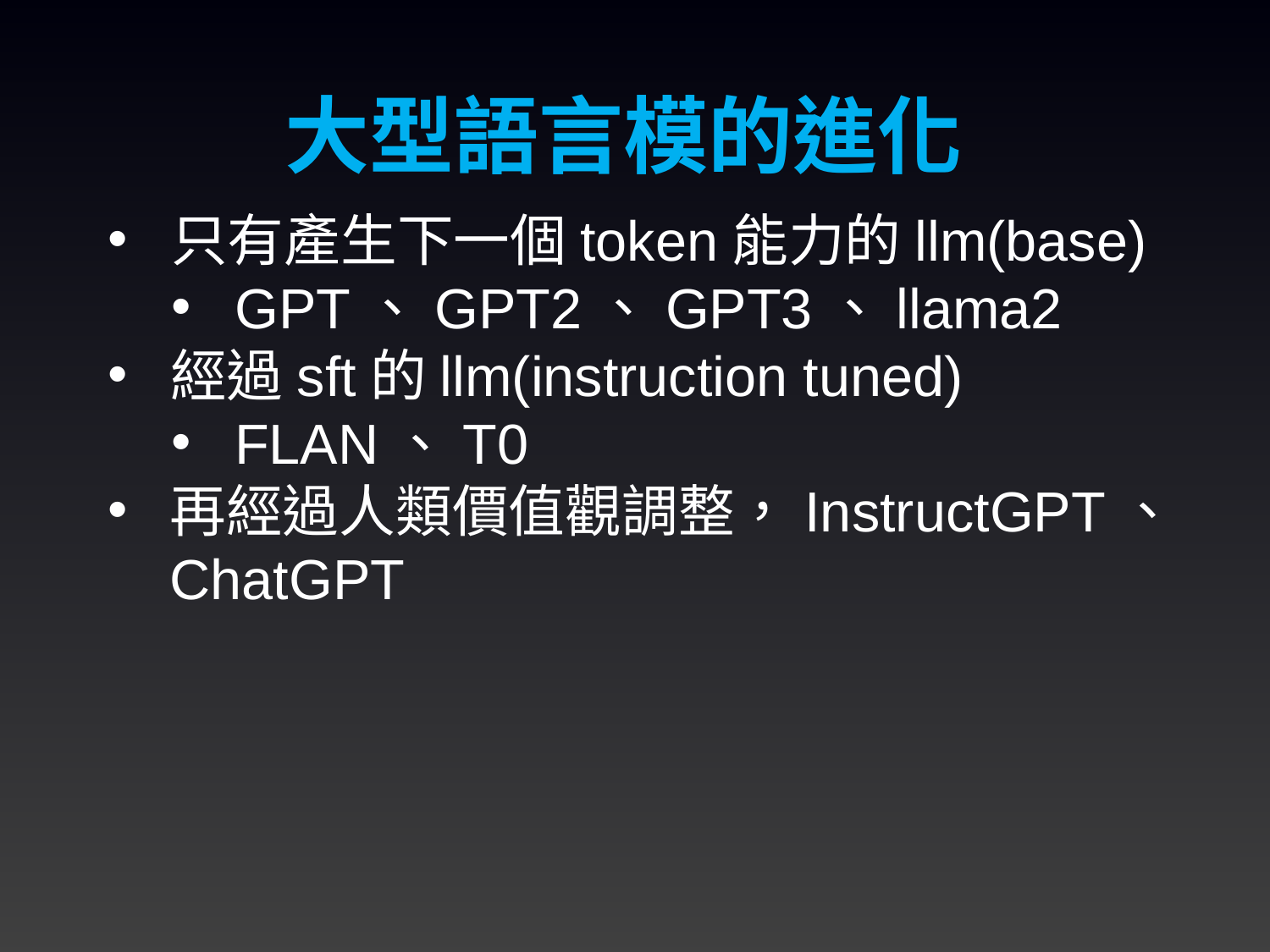

大型語言模的進化
只有產生下一個token能力的llm(base)
GPT、GPT2、GPT3、llama2
經過sft的llm(instruction tuned)
FLAN、T0
再經過人類價值觀調整，InstructGPT、ChatGPT
3/14/2024
183